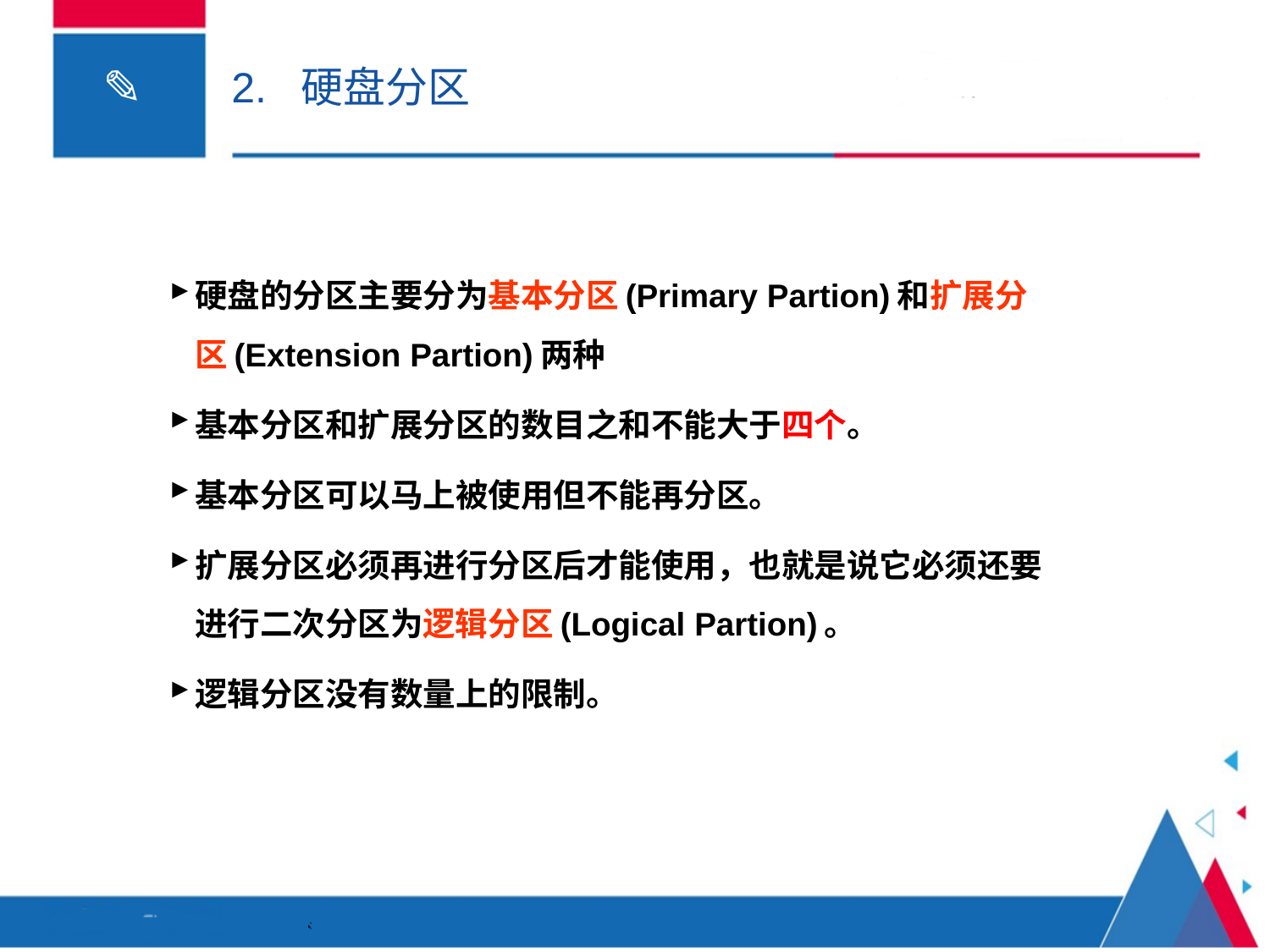

# 2.  硬盘分区
硬盘的分区主要分为基本分区(Primary Partion)和扩展分区(Extension Partion)两种
基本分区和扩展分区的数目之和不能大于四个。
基本分区可以马上被使用但不能再分区。
扩展分区必须再进行分区后才能使用，也就是说它必须还要进行二次分区为逻辑分区(Logical Partion)。
逻辑分区没有数量上的限制。